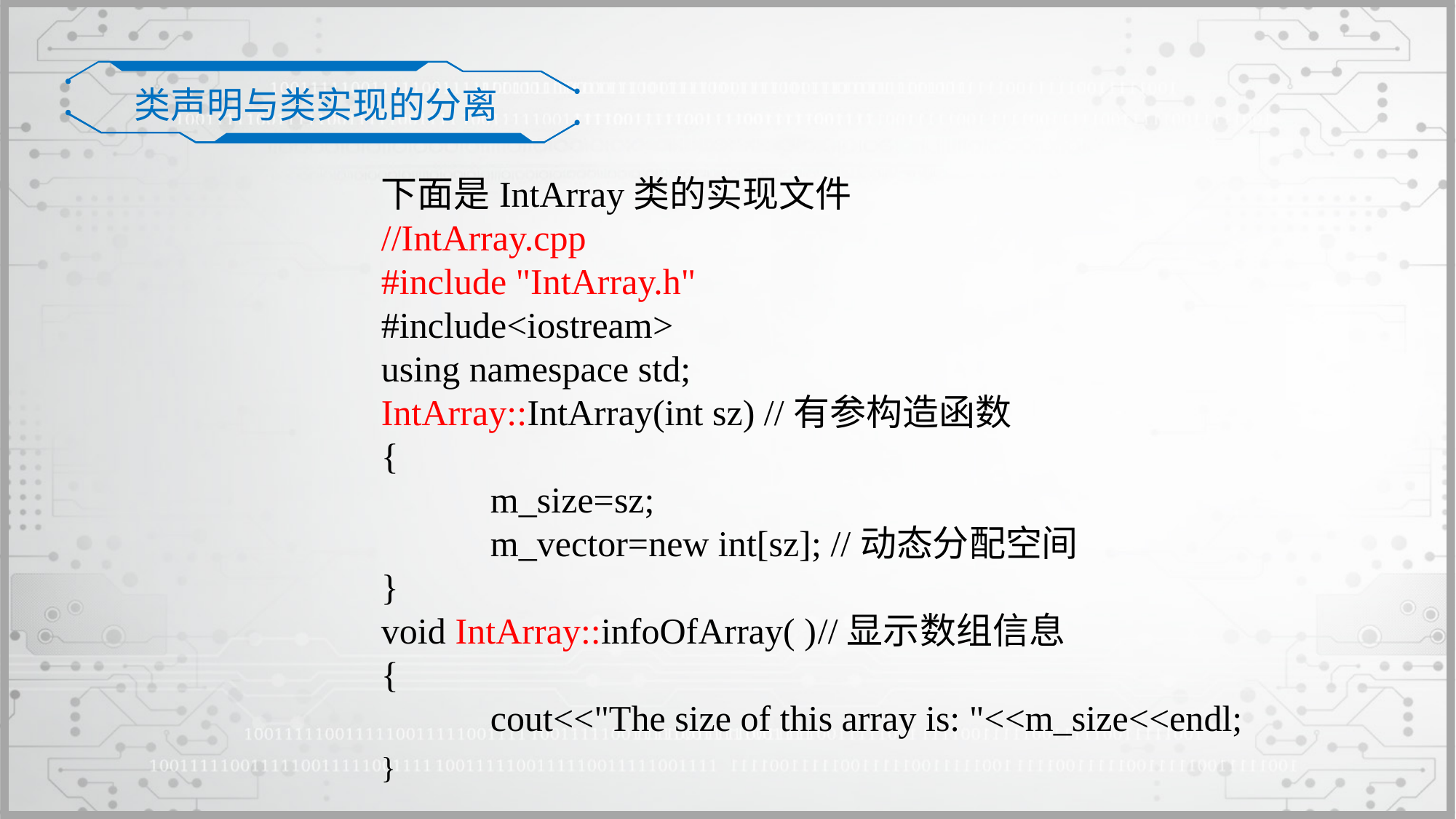

类声明与类实现的分离
下面是IntArray类的实现文件
//IntArray.cpp
#include "IntArray.h"
#include<iostream>
using namespace std;
IntArray::IntArray(int sz) //有参构造函数
{
	m_size=sz;
	m_vector=new int[sz]; //动态分配空间
}
void IntArray::infoOfArray( )	//显示数组信息
{
	cout<<"The size of this array is: "<<m_size<<endl;
}